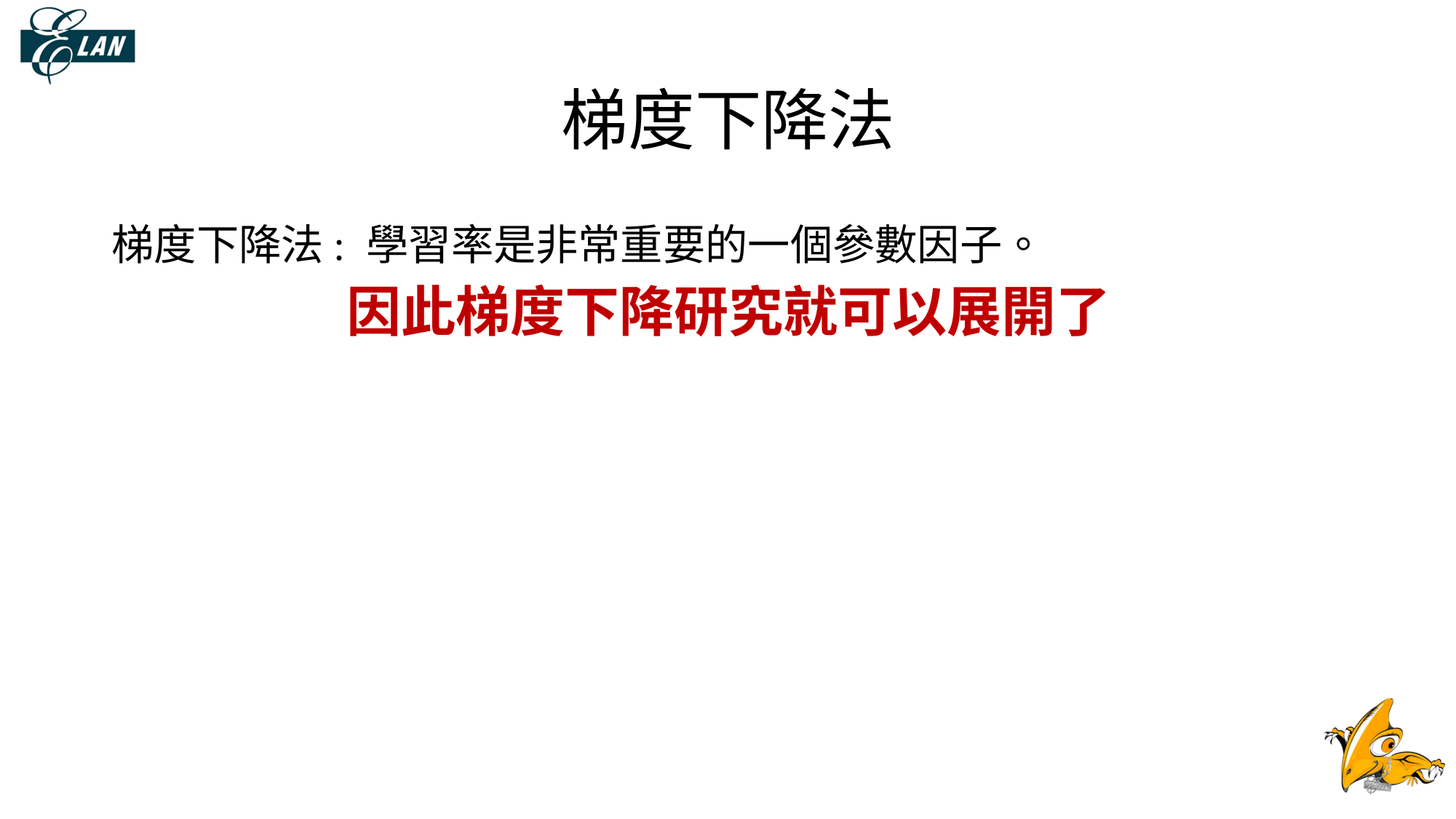

# 梯度下降法
梯度下降法: 學習率是非常重要的一個參數因子。
因此梯度下降研究就可以展開了